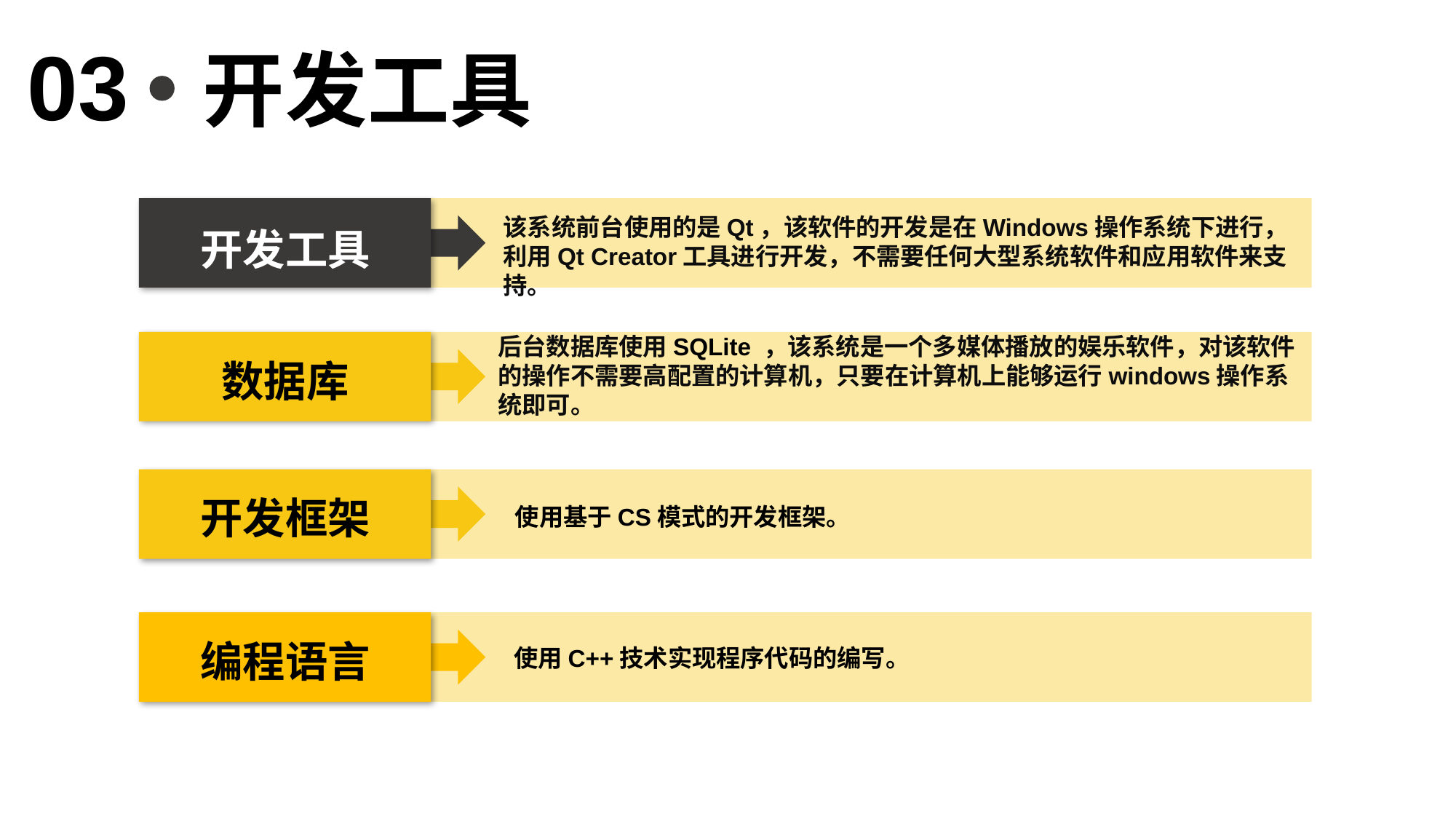

03
开发工具

该系统前台使用的是Qt，该软件的开发是在Windows操作系统下进行，利用Qt Creator工具进行开发，不需要任何大型系统软件和应用软件来支持。

开发工具
后台数据库使用SQLite ，该系统是一个多媒体播放的娱乐软件，对该软件的操作不需要高配置的计算机，只要在计算机上能够运行windows操作系统即可。

数据库

开发框架

使用基于CS模式的开发框架。

编程语言

使用C++技术实现程序代码的编写。